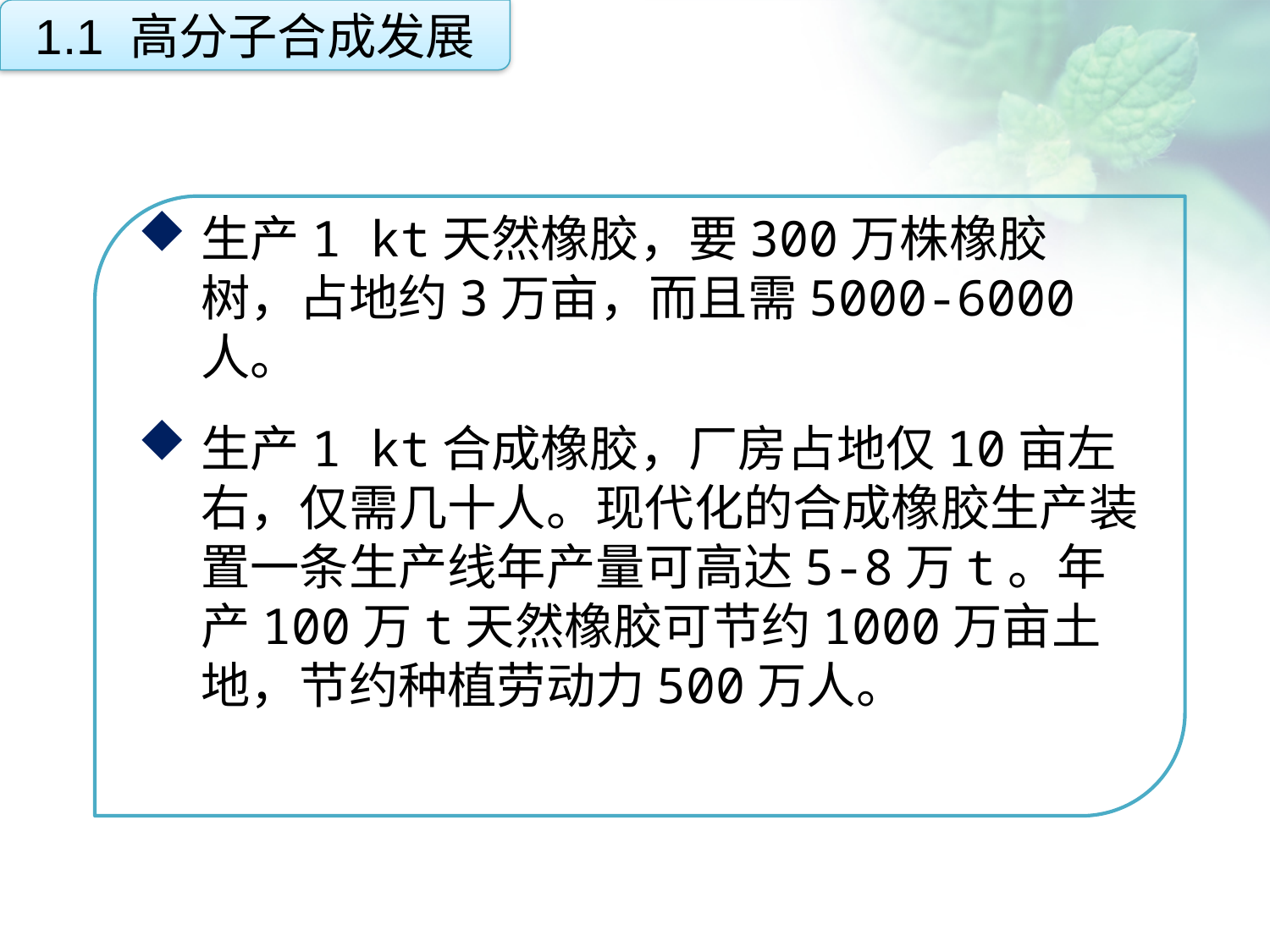

1.1 高分子合成发展
生产1 kt天然橡胶，要300万株橡胶树，占地约3万亩，而且需5000-6000人。
生产1 kt合成橡胶，厂房占地仅10亩左右，仅需几十人。现代化的合成橡胶生产装置一条生产线年产量可高达5-8万t。年产100万t天然橡胶可节约1000万亩土地，节约种植劳动力500万人。

点击添加文本
点击添加文本
点击添加文本
点击添加文本